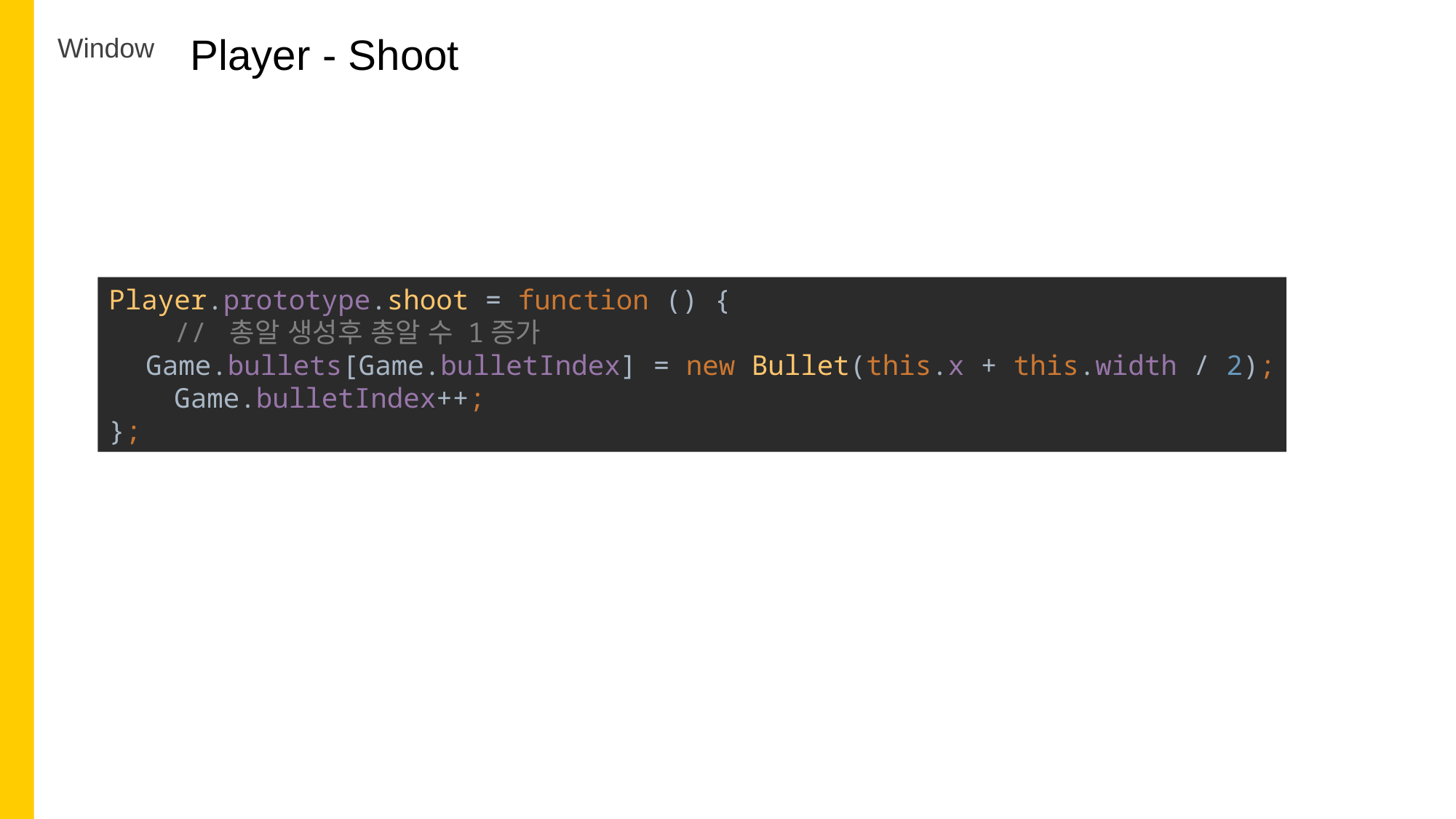

Player - Shoot
Window
Player.prototype.shoot = function () {
    // 총알 생성후 총알 수 1증가
    Game.bullets[Game.bulletIndex] = new Bullet(this.x + this.width / 2);
    Game.bulletIndex++;
};